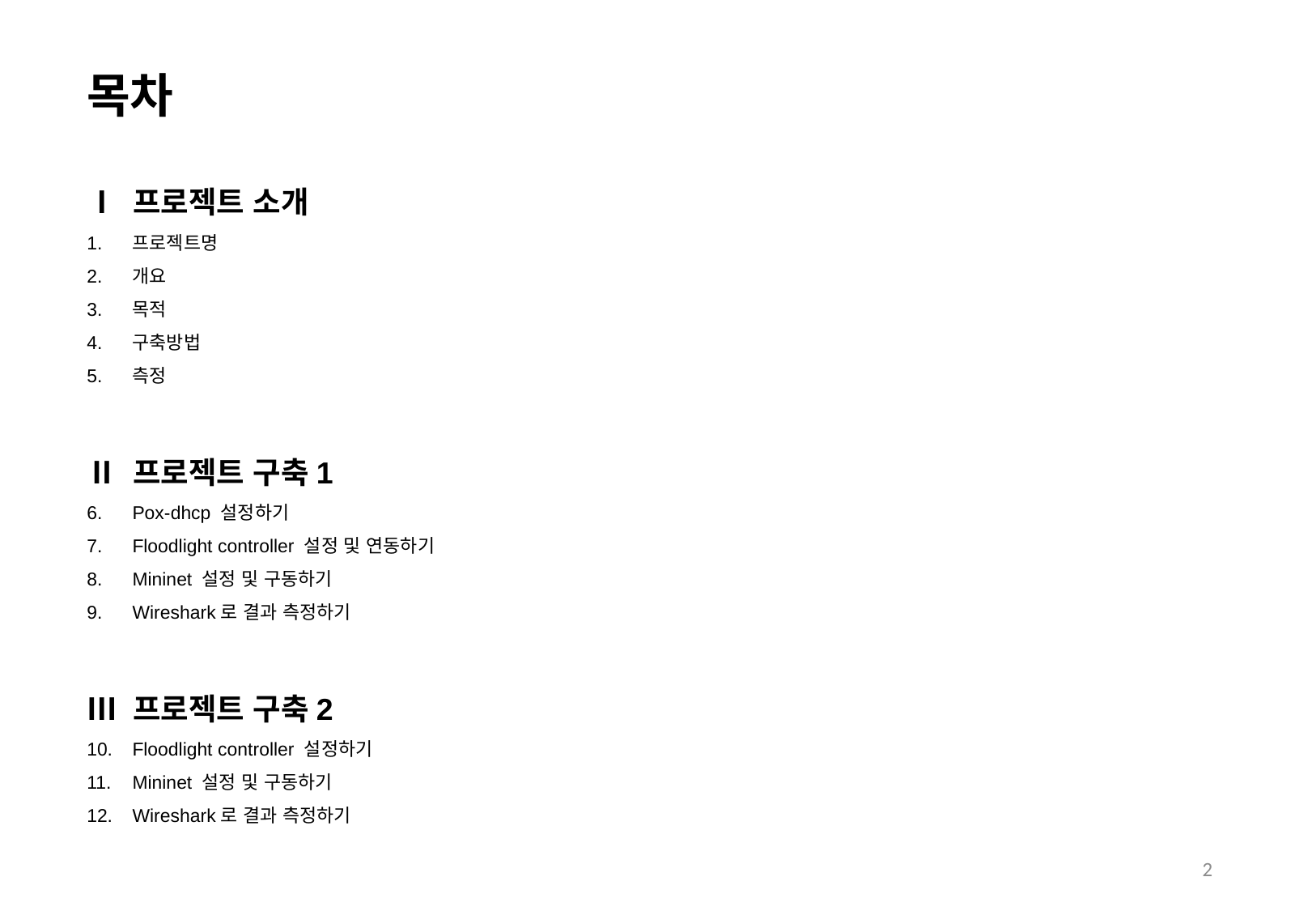

목차

Ⅰ 프로젝트 소개
프로젝트명
개요
목적
구축방법
측정

Ⅱ 프로젝트 구축1
Pox-dhcp 설정하기
Floodlight controller 설정 및 연동하기
Mininet 설정 및 구동하기
Wireshark로 결과 측정하기

Ⅲ 프로젝트 구축2
Floodlight controller 설정하기
Mininet 설정 및 구동하기
Wireshark로 결과 측정하기
2